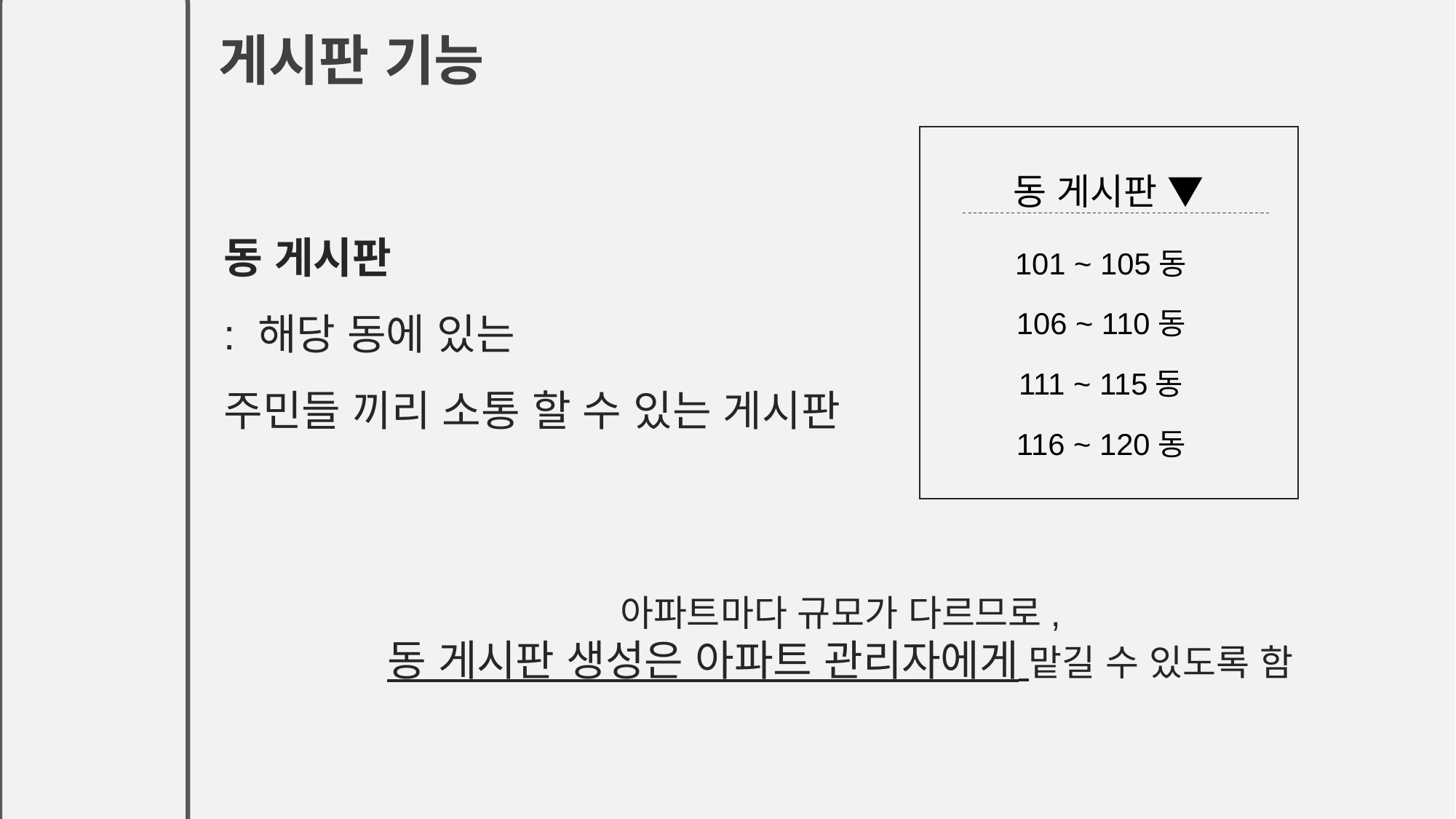

게시판 기능
동 게시판 ▼

101 ~ 105동
106 ~ 110동
111 ~ 115동
116 ~ 120동
동 게시판
: 해당 동에 있는
주민들 끼리 소통 할 수 있는 게시판
아파트마다 규모가 다르므로,
동 게시판 생성은 아파트 관리자에게 맡길 수 있도록 함